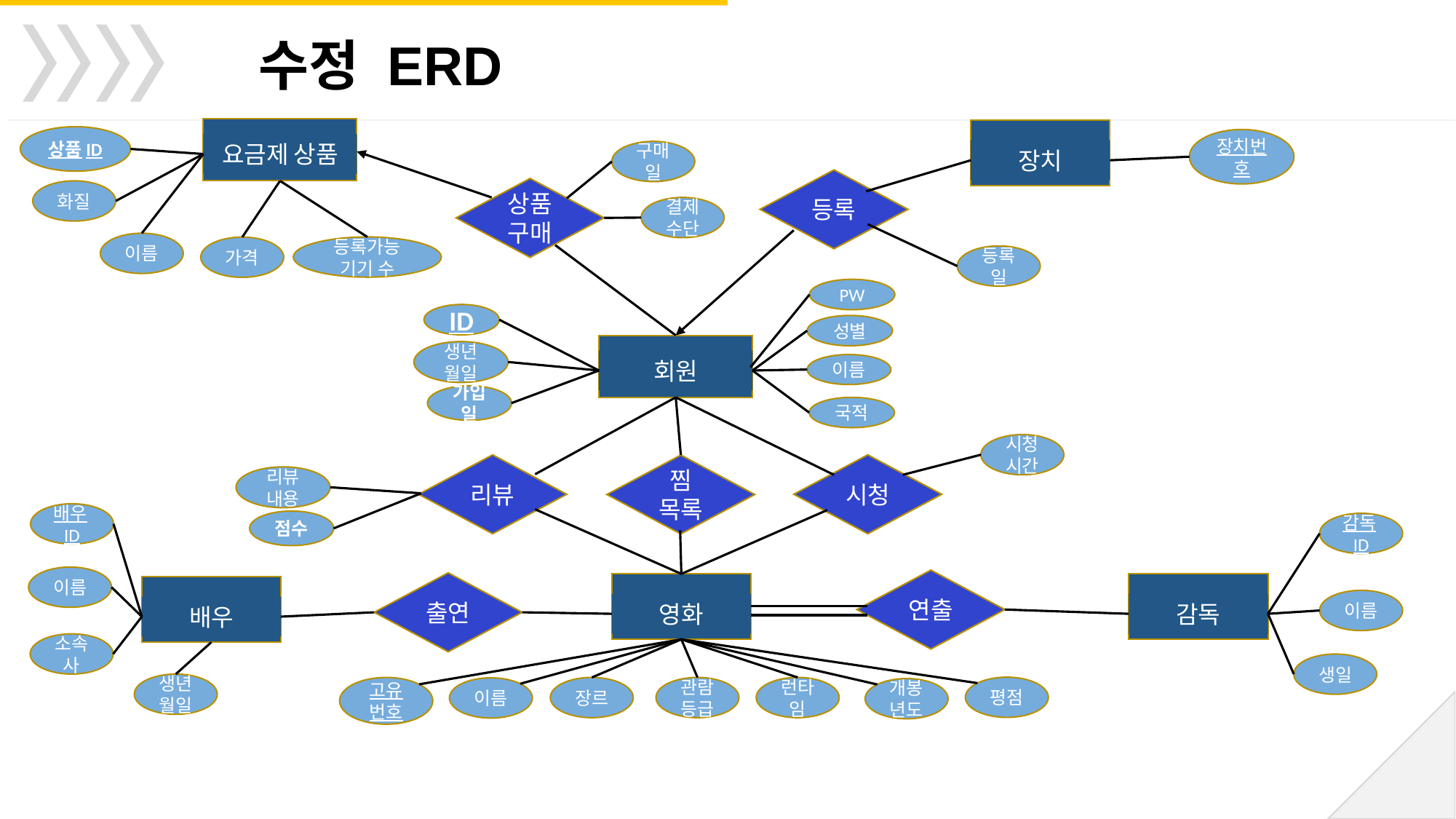

수정 ERD

요금제 상품

장치
상품ID
장치번호
구매일
등록
상품구매
화질
결제 수단
이름
등록가능 기기 수
가격
등록일
PW
ID
성별

회원
생년월일
이름
가입일
국적
시청시간
리뷰
시청
찜 목록
리뷰내용
배우ID
점수
감독ID
이름
연출
출연

영화

감독

배우
이름
소속사
생일
생년월일
평점
관람등급
런타임
장르
고유번호
이름
개봉년도